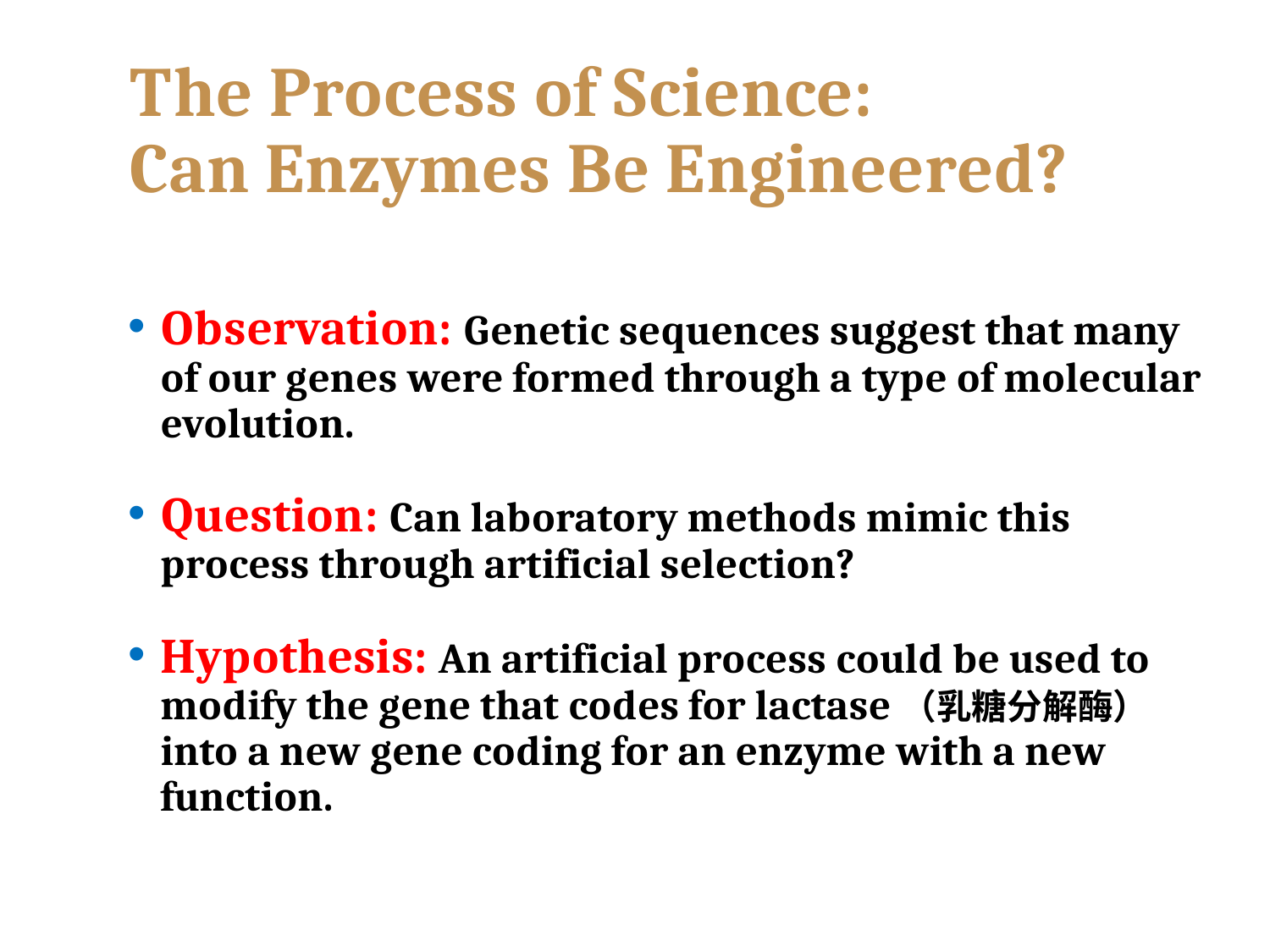

# The Process of Science: Can Enzymes Be Engineered?
Observation: Genetic sequences suggest that many of our genes were formed through a type of molecular evolution.
Question: Can laboratory methods mimic this process through artificial selection?
Hypothesis: An artificial process could be used to modify the gene that codes for lactase（乳糖分解酶） into a new gene coding for an enzyme with a new function.